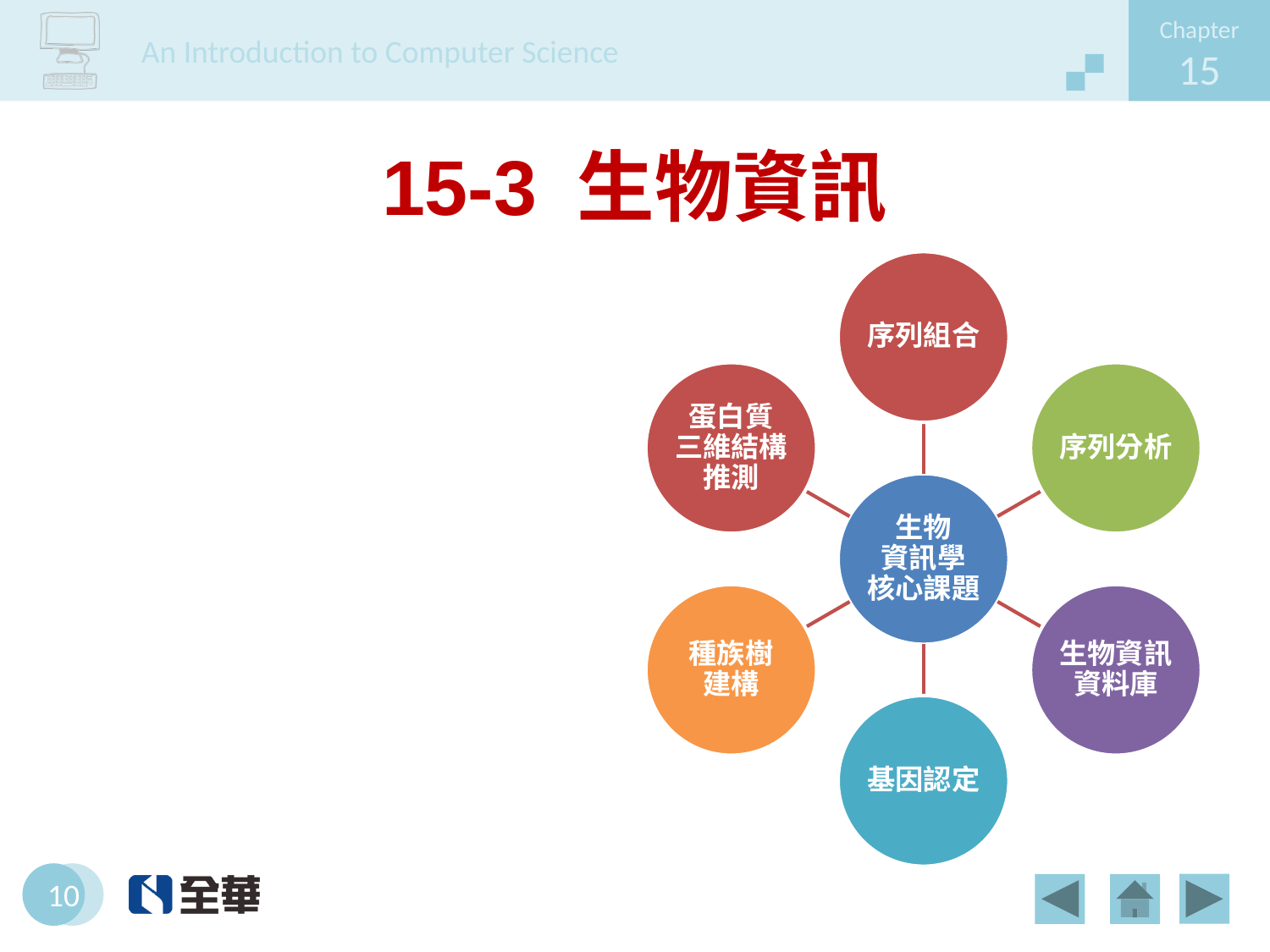

# 15-3 生物資訊
生物
資訊學
核心課題

序列組合

序列分析

生物資訊資料庫

基因認定

種族樹
建構

蛋白質
三維結構推測